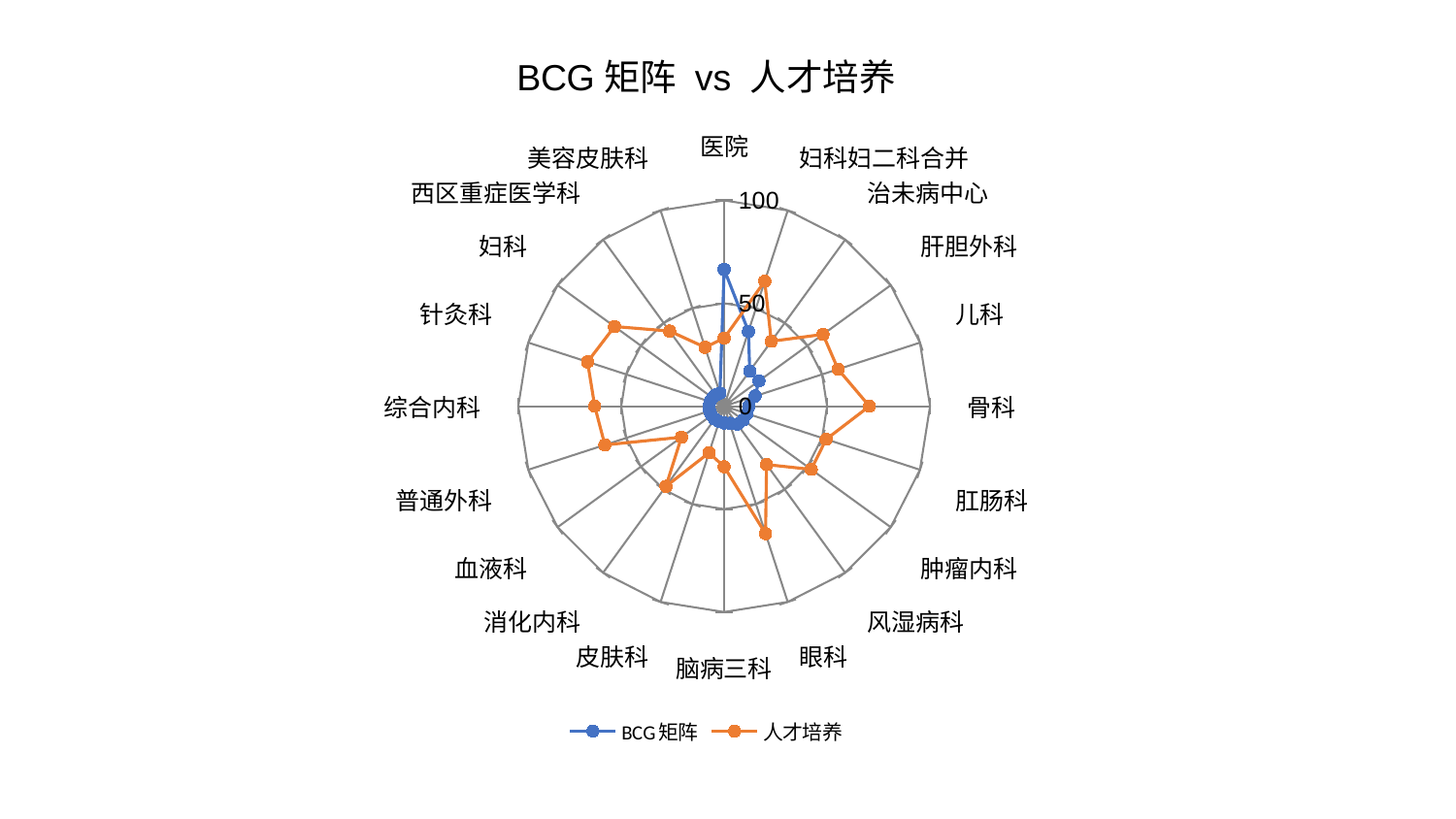

### Chart: BCG矩阵 vs 人才培养

| Category | BCG矩阵 | 人才培养 |
|---|---|---|
| 医院 | 66.49348493402505 | 33.04889291260351 |
| 妇科妇二科合并 | 38.200443941197506 | 63.860196689818615 |
| 治未病中心 | 21.138740432320134 | 38.95730614381619 |
| 肝胆外科 | 20.862700077844217 | 59.35058825628872 |
| 儿科 | 15.838176269085658 | 58.17298320029061 |
| 骨科 | 12.08023704390662 | 70.57291016743956 |
| 肛肠科 | 11.743057056822526 | 52.077861269383526 |
| 肿瘤内科 | 11.453164592058076 | 52.28134699965863 |
| 风湿病科 | 10.869606747964454 | 35.07480204743114 |
| 眼科 | 8.778440667259513 | 65.12424414170617 |
| 脑病三科 | 8.15114041728563 | 29.453900794373357 |
| 皮肤科 | 7.845070514401632 | 23.8312004762421 |
| 消化内科 | 7.750541548760951 | 48.160680033908285 |
| 血液科 | 7.632398493486481 | 25.6379325483714 |
| 普通外科 | 7.437758588095189 | 60.93069875161073 |
| 综合内科 | 7.413337503231625 | 62.86781755997959 |
| 针灸科 | 7.1546519370196915 | 69.7675589166502 |
| 妇科 | 6.8743936036629405 | 65.84851364891658 |
| 西区重症医学科 | 6.782104690408264 | 45.12595906879287 |
| 美容皮肤科 | 6.645784571445547 | 30.08700699534923 |
81